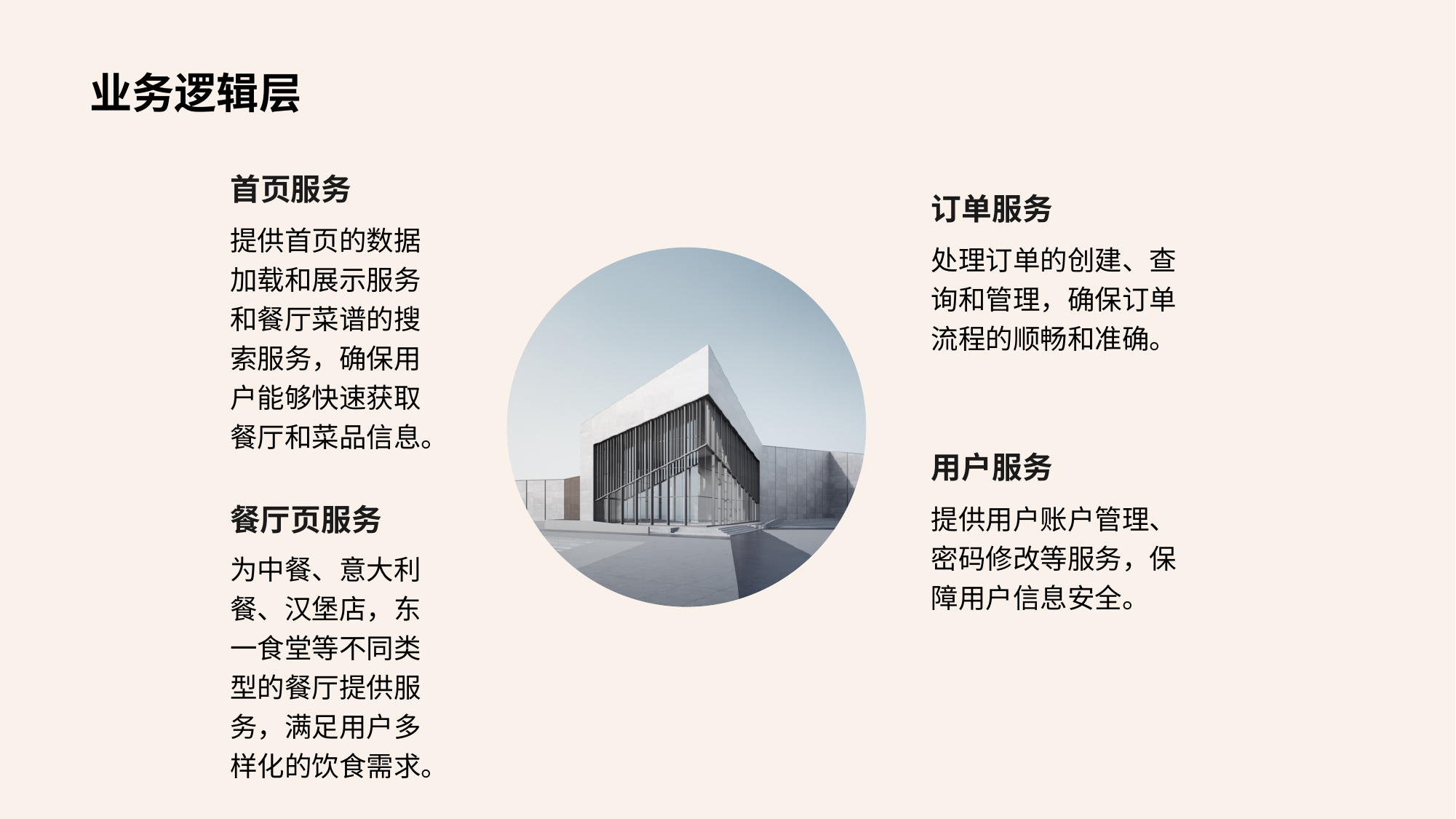

# 业务逻辑层
首页服务
提供首页的数据加载和展示服务和餐厅菜谱的搜索服务，确保用户能够快速获取餐厅和菜品信息。
订单服务
处理订单的创建、查询和管理，确保订单流程的顺畅和准确。

用户服务
提供用户账户管理、密码修改等服务，保障用户信息安全。
餐厅页服务
为中餐、意大利餐、汉堡店，东一食堂等不同类型的餐厅提供服务，满足用户多样化的饮食需求。